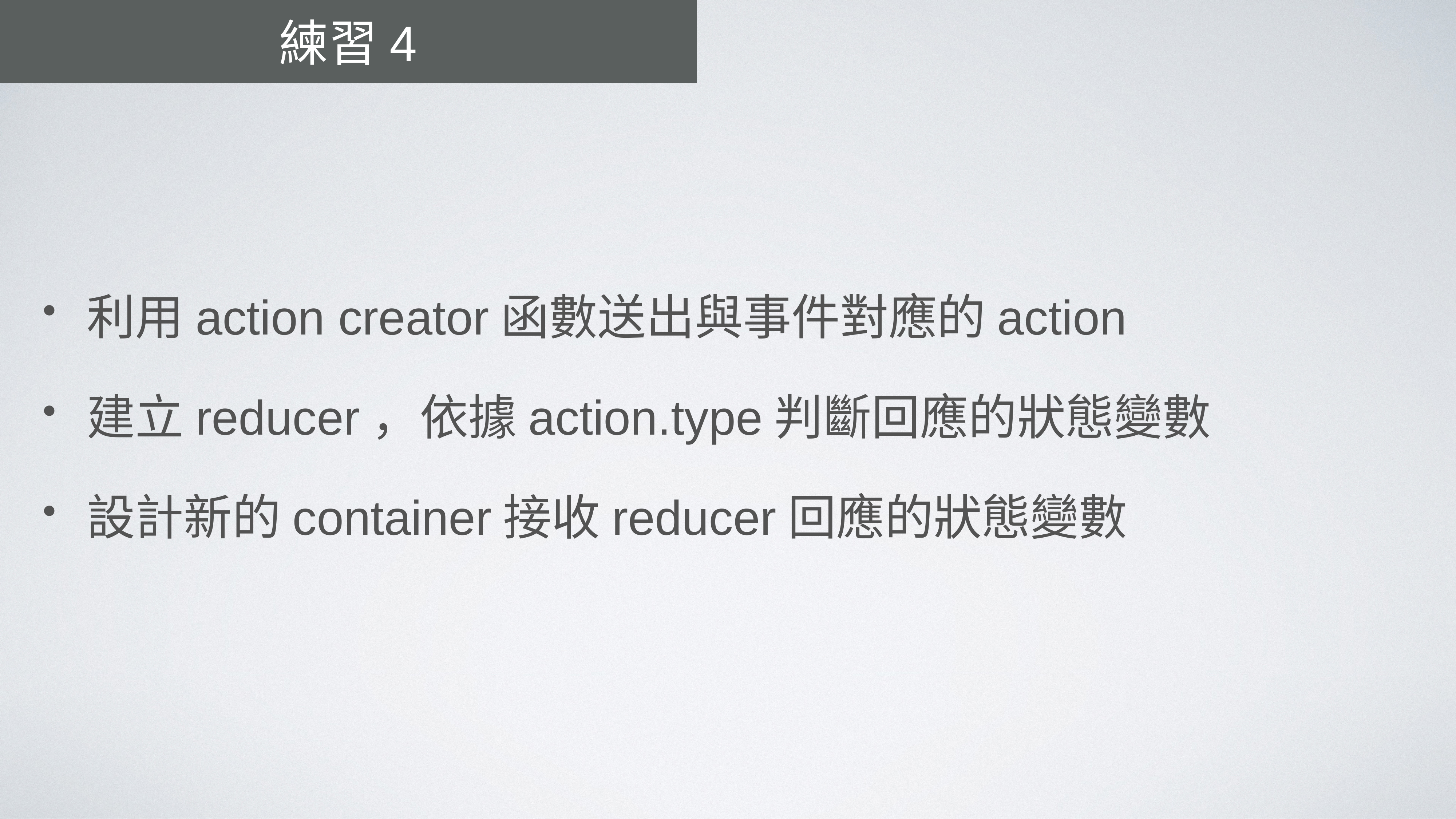

56
# 練習4
利用action creator函數送出與事件對應的action
建立reducer，依據action.type判斷回應的狀態變數
設計新的container接收reducer回應的狀態變數